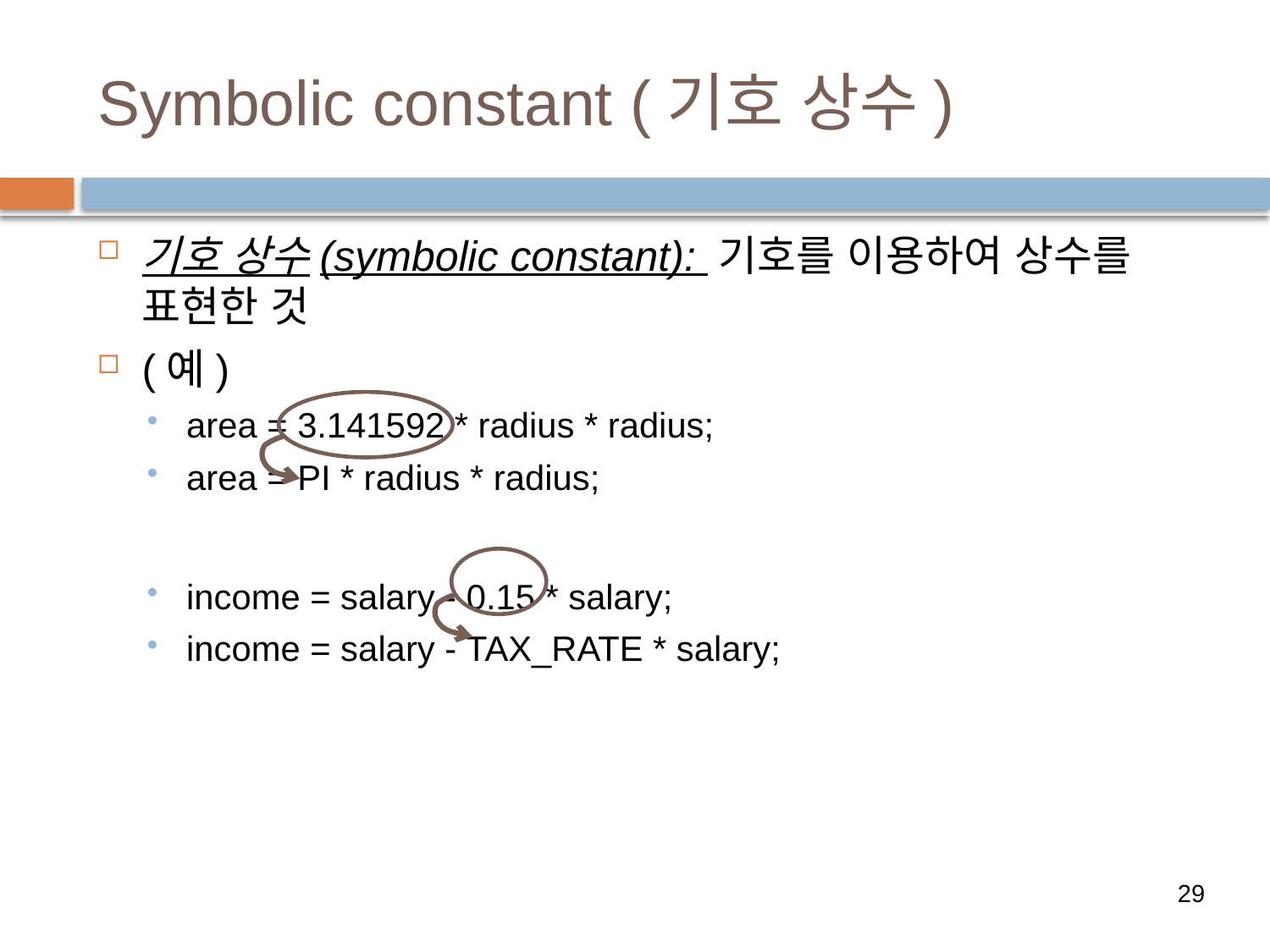

# Symbolic constant (기호 상수)
기호 상수(symbolic constant): 기호를 이용하여 상수를 표현한 것
(예)
area = 3.141592 * radius * radius;
area = PI * radius * radius;

income = salary - 0.15 * salary;
income = salary - TAX_RATE * salary;

29